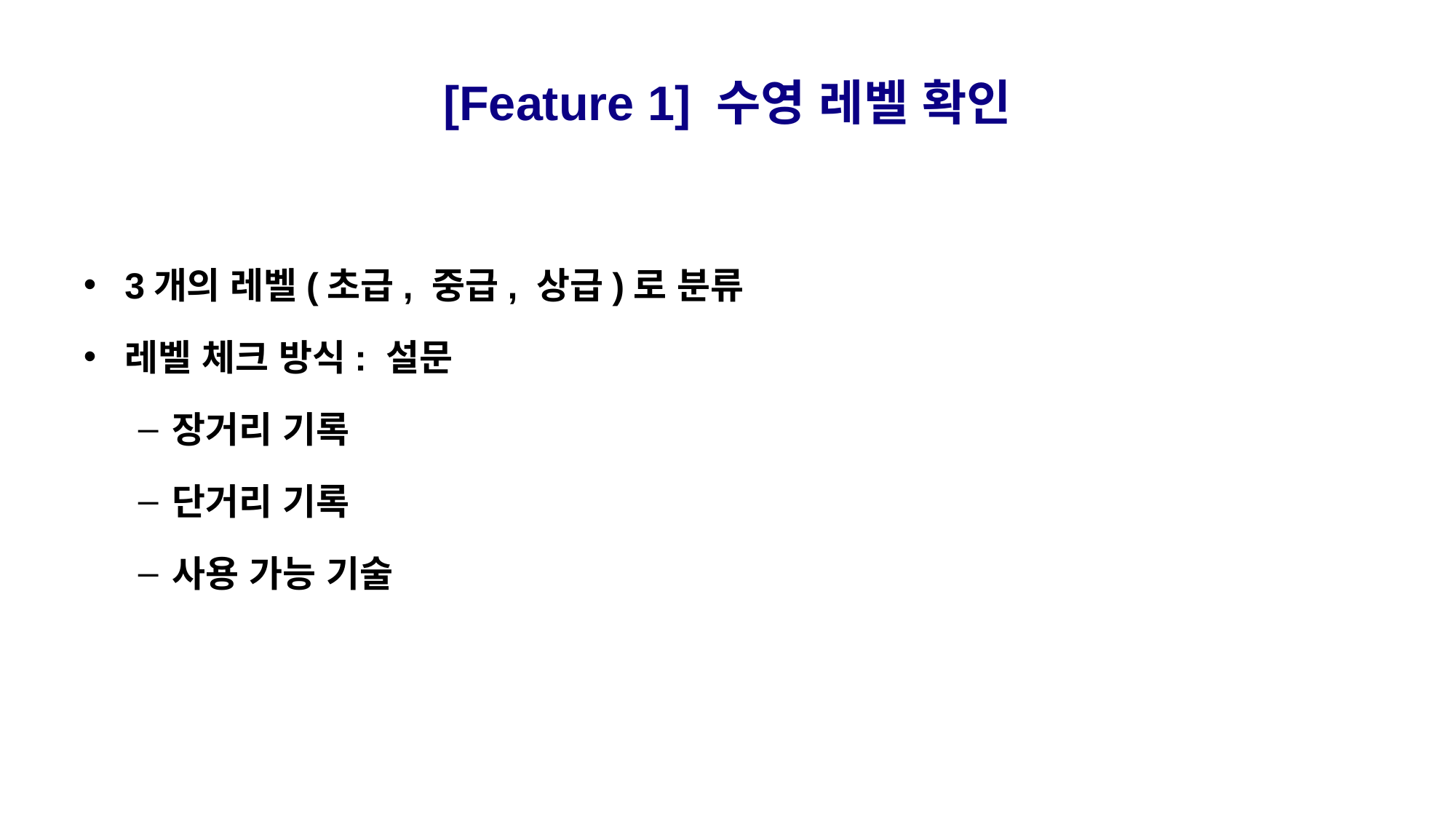

# [Feature 1] 수영 레벨 확인

3개의 레벨(초급, 중급, 상급)로 분류
레벨 체크 방식: 설문
장거리 기록
단거리 기록
사용 가능 기술